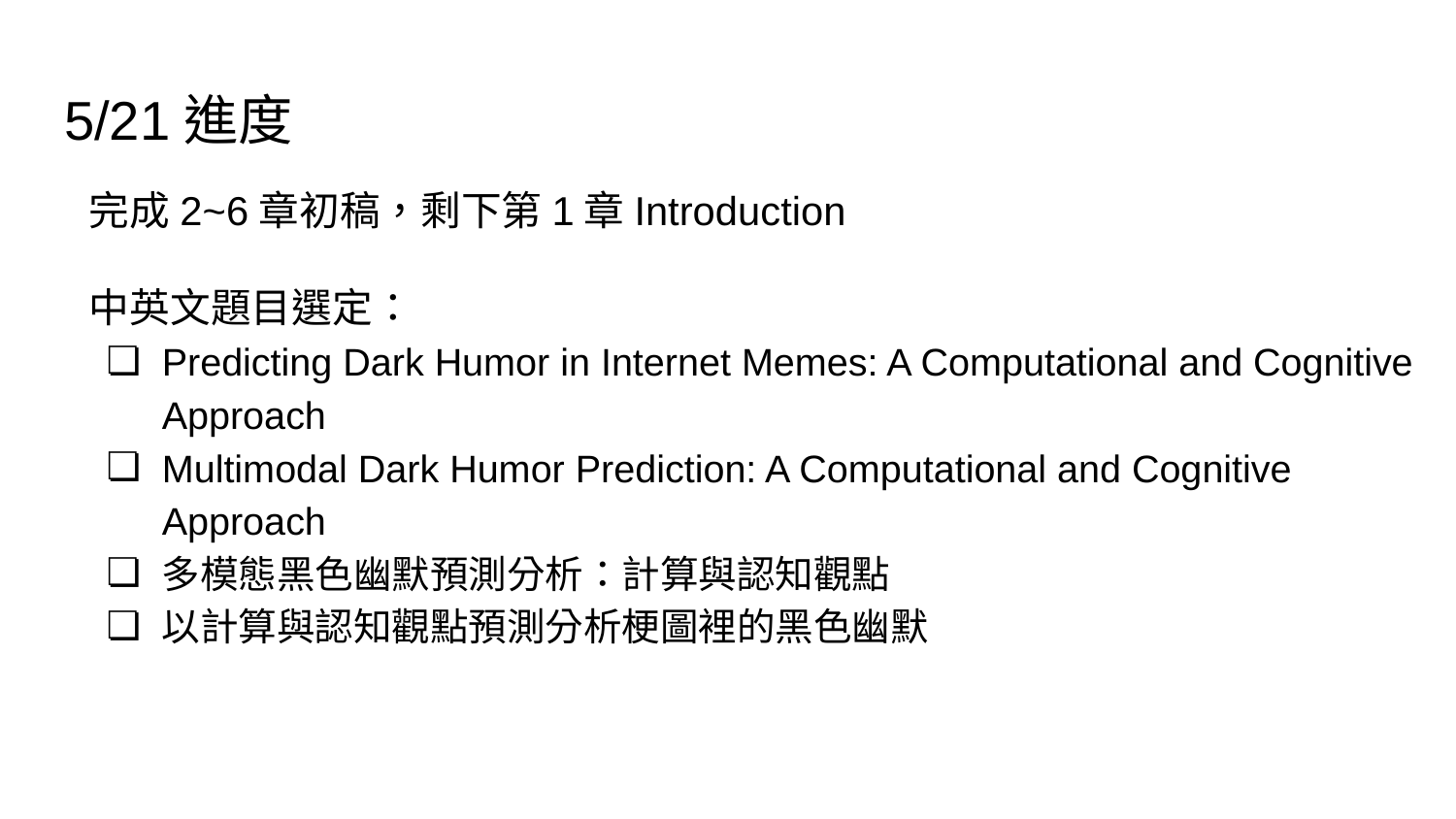

# 5/21進度
完成2~6章初稿，剩下第1章Introduction

中英文題目選定：
Predicting Dark Humor in Internet Memes: A Computational and Cognitive Approach
Multimodal Dark Humor Prediction: A Computational and Cognitive Approach
多模態黑色幽默預測分析：計算與認知觀點
以計算與認知觀點預測分析梗圖裡的黑色幽默